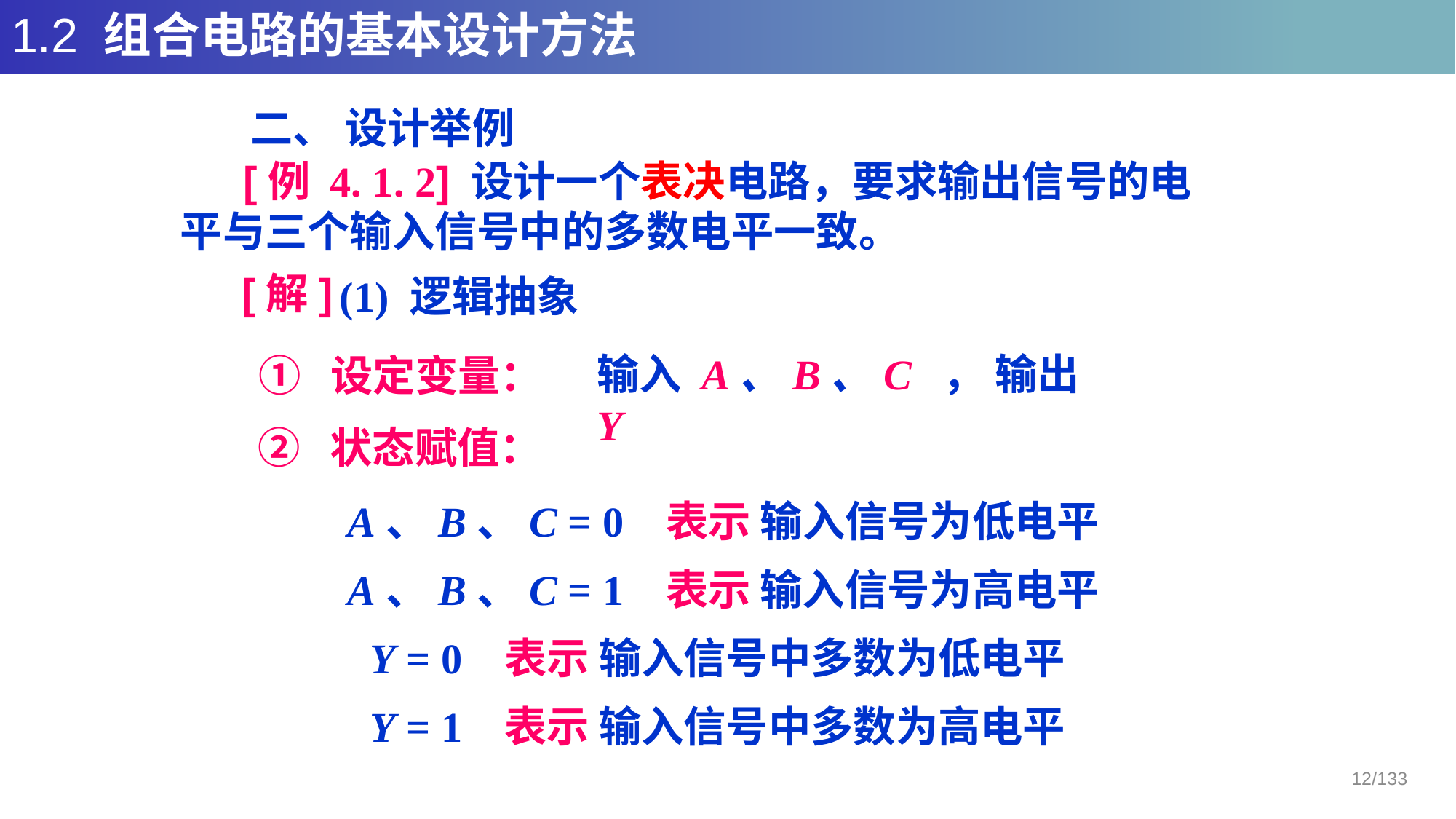

# 1.2 组合电路的基本设计方法
二、 设计举例
      [例 4. 1. 2] 设计一个表决电路，要求输出信号的电平与三个输入信号中的多数电平一致。
[解]
(1) 逻辑抽象
输入 A、B、C  ， 输出 Y
①  设定变量：
②  状态赋值：
A、B、C = 0   表示 输入信号为低电平
A、B、C = 1   表示 输入信号为高电平
Y = 0   表示 输入信号中多数为低电平
Y = 1   表示 输入信号中多数为高电平
12/133